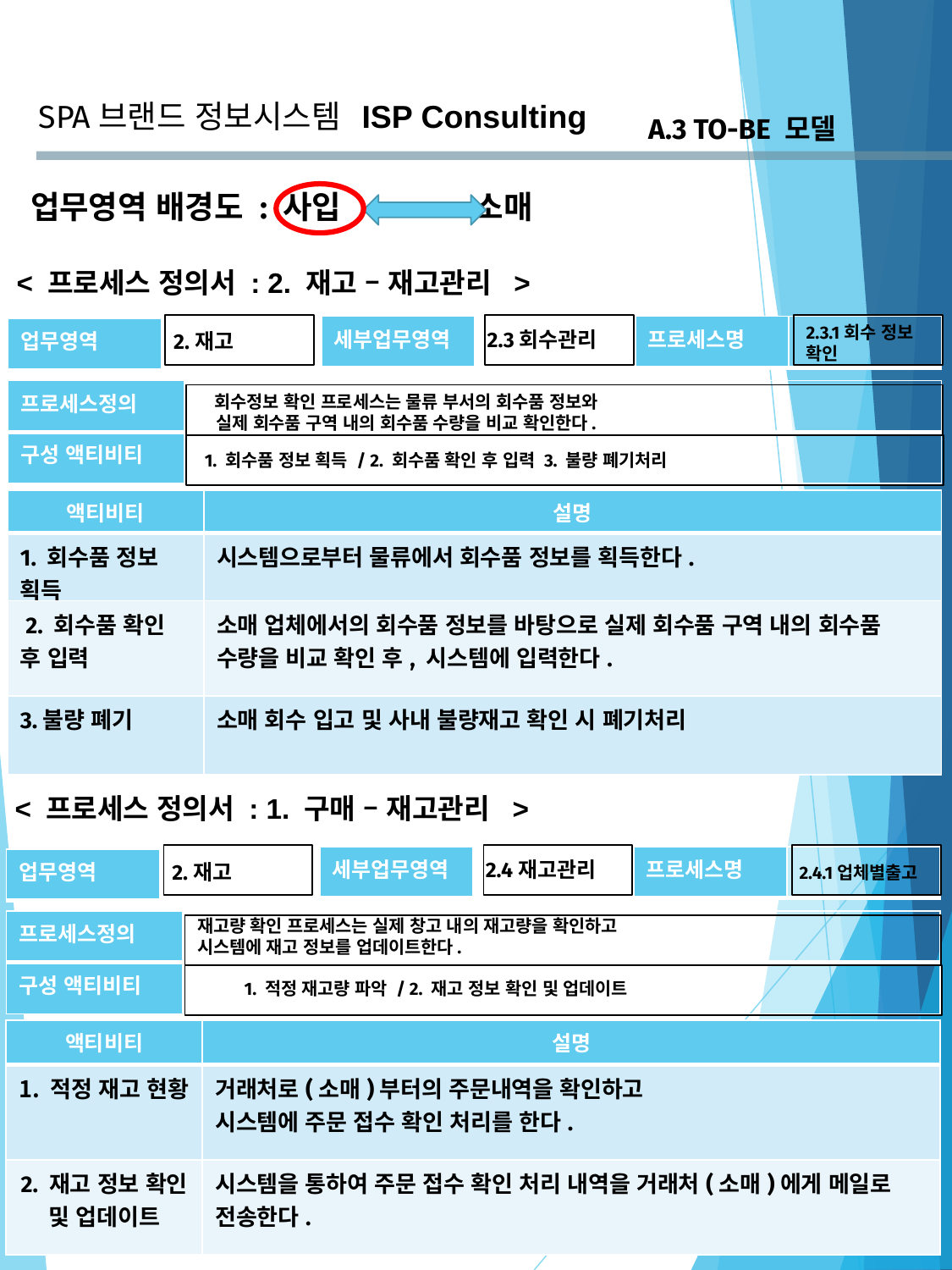

SPA브랜드 정보시스템
ISP Consulting
A.3 TO-BE 모델
업무영역 배경도 : 사입               소매

< 프로세스 정의서 : 2. 재고 – 재고관리  >

2.3.1회수 정보 확인

| 세부업무영역 | 2.3회수관리 |
| --- | --- |
| 프로세스명 |  |
| --- | --- |
| 업무영역 | 2.재고 |
| --- | --- |
| 프로세스정의 |  |
| --- | --- |
| 구성 액티비티 |  |

회수정보 확인 프로세스는 물류 부서의 회수품 정보와
실제 회수품 구역 내의 회수품 수량을 비교 확인한다.

1. 회수품 정보 획득 / 2. 회수품 확인 후 입력 3. 불량 폐기처리
| 액티비티 | 설명 |
| --- | --- |
| 1. 회수품 정보 획득 | 시스템으로부터 물류에서 회수품 정보를 획득한다. |
| 2. 회수품 확인 후 입력 | 소매 업체에서의 회수품 정보를 바탕으로 실제 회수품 구역 내의 회수품 수량을 비교 확인 후, 시스템에 입력한다. |
| 3.불량 폐기 | 소매 회수 입고 및 사내 불량재고 확인 시 폐기처리 |
< 프로세스 정의서 : 1. 구매 – 재고관리  >

| 세부업무영역 | 2.4재고관리 |
| --- | --- |
| 프로세스명 |  |
| --- | --- |
| 업무영역 | 2.재고 |
| --- | --- |
2.4.1업체별출고
재고량 확인 프로세스는 실제 창고 내의 재고량을 확인하고
시스템에 재고 정보를 업데이트한다.

| 프로세스정의 |  |
| --- | --- |
| 구성 액티비티 |  |

1. 적정 재고량 파악 / 2. 재고 정보 확인 및 업데이트
| 액티비티 | 설명 |
| --- | --- |
| 적정 재고 현황 | 거래처로(소매)부터의 주문내역을 확인하고 시스템에 주문 접수 확인 처리를 한다. |
| 2. 재고 정보 확인 및 업데이트 | 시스템을 통하여 주문 접수 확인 처리 내역을 거래처(소매)에게 메일로 전송한다. |